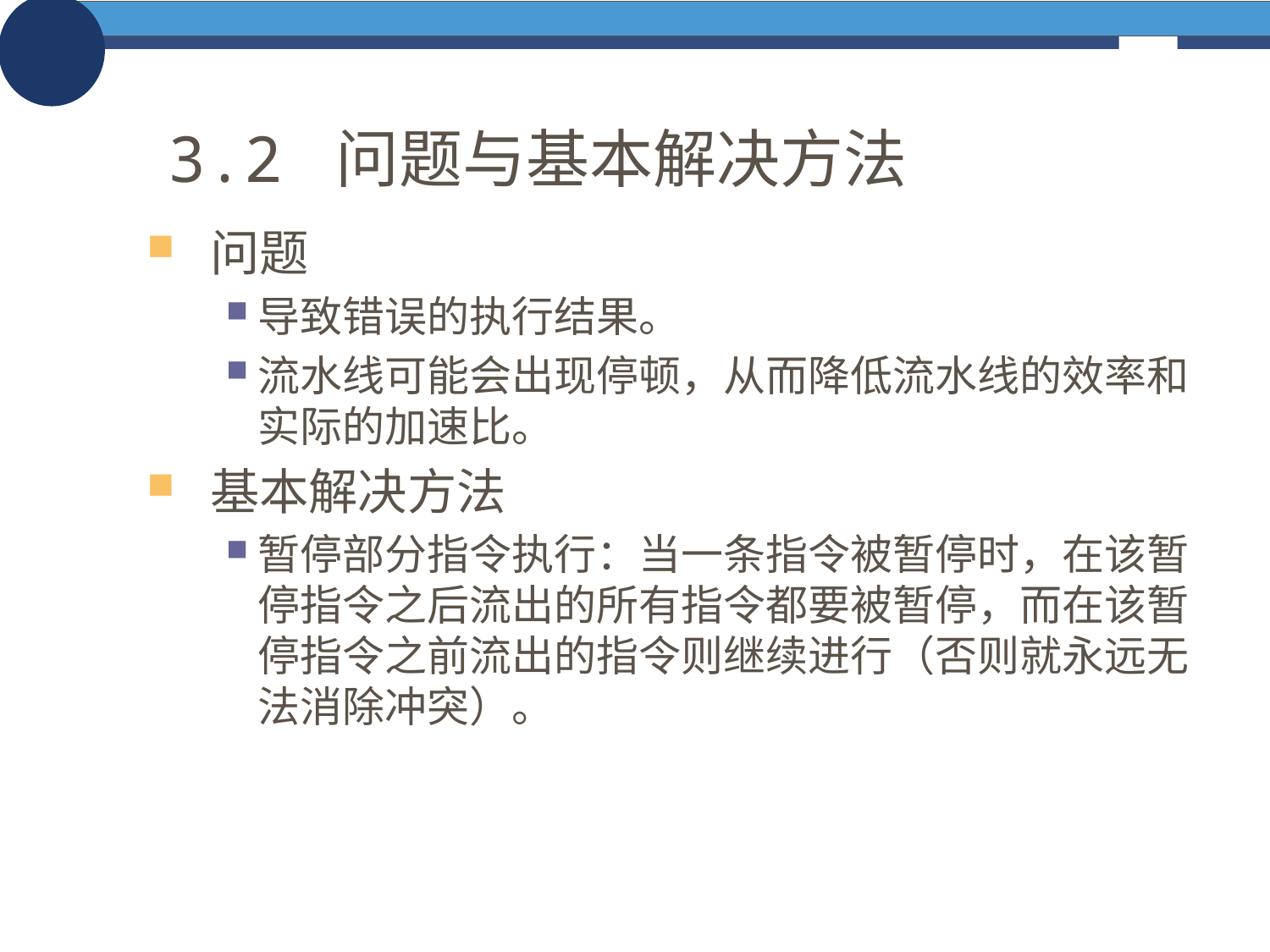

# 3.2 问题与基本解决方法
问题
导致错误的执行结果。
流水线可能会出现停顿，从而降低流水线的效率和实际的加速比。
基本解决方法
暂停部分指令执行：当一条指令被暂停时，在该暂停指令之后流出的所有指令都要被暂停，而在该暂停指令之前流出的指令则继续进行（否则就永远无法消除冲突）。